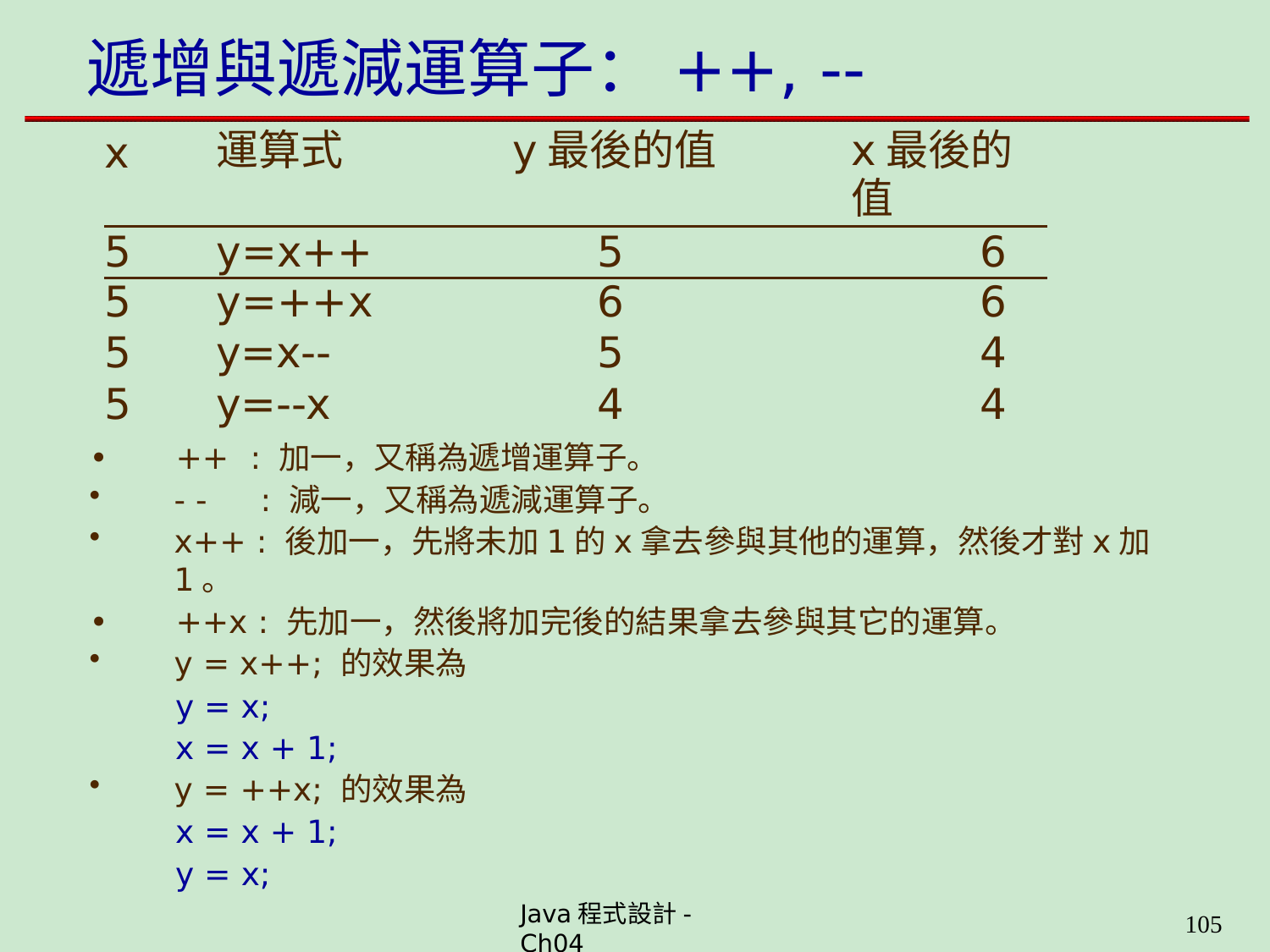

# 遞增與遞減運算子：++, --
| x | 運算式 y最後的值 |  | x最後的值 |
| --- | --- | --- | --- |
| 5 | y=x++ | 5 | 6 |
| 5 | y=++x | 6 | 6 |
| 5 | y=x-- | 5 | 4 |
| 5 | y=--x | 4 | 4 |
•	++	: 加一，又稱為遞增運算子。
- -	: 減一，又稱為遞減運算子。
x++ : 後加一，先將未加1的x拿去參與其他的運算，然後才對x加1。
•	++x : 先加一，然後將加完後的結果拿去參與其它的運算。
y = x++; 的效果為
y = x;
x = x + 1;
y = ++x; 的效果為
x = x + 1;
y = x;
Java程式設計-Ch04
105